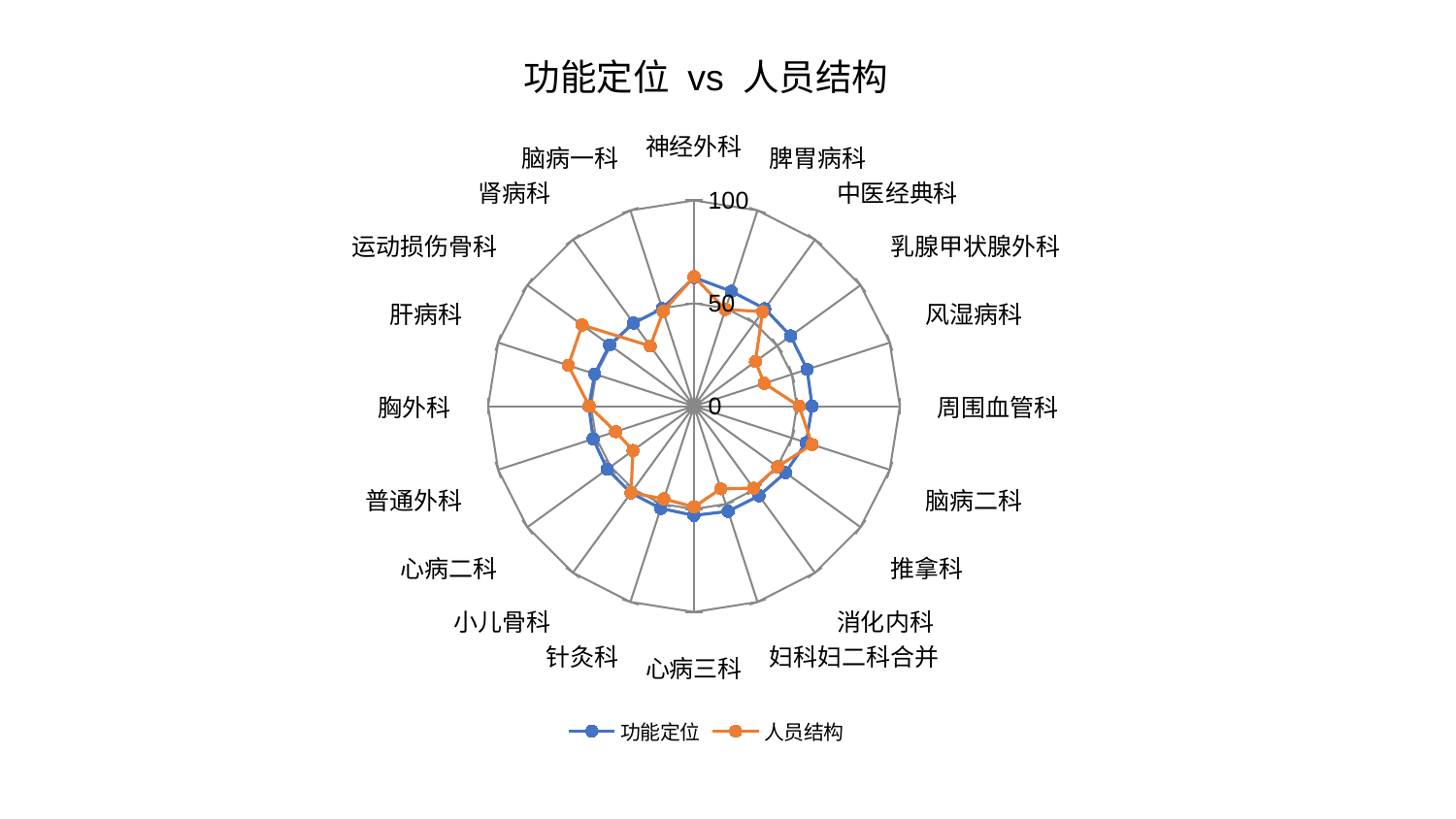

### Chart: 功能定位 vs 人员结构

| Category | 功能定位 | 人员结构 |
|---|---|---|
| 神经外科 | 62.57772276489708 | 63.01182611093675 |
| 脾胃病科 | 58.69327096920498 | 49.45049519206729 |
| 中医经典科 | 58.5491508519914 | 56.776863513622786 |
| 乳腺甲状腺外科 | 58.070266326079356 | 36.91908016141851 |
| 风湿病科 | 57.80582453212272 | 35.93956388420609 |
| 周围血管科 | 57.40592002883682 | 51.10686376930078 |
| 脑病二科 | 57.31710333600228 | 60.3328232792979 |
| 推拿科 | 54.935149137119154 | 50.15332626271793 |
| 消化内科 | 53.79911322119948 | 49.27566694471093 |
| 妇科妇二科合并 | 53.72511820656986 | 42.2166043193697 |
| 心病三科 | 53.063547047839684 | 48.958401602054785 |
| 针灸科 | 52.23736276695188 | 47.38960391361606 |
| 小儿骨科 | 52.11736903645792 | 52.00698184042108 |
| 心病二科 | 52.07191807789394 | 36.628126838369916 |
| 普通外科 | 51.49429289281524 | 40.01760670853727 |
| 胸外科 | 51.05108534980831 | 50.890131992168854 |
| 肝病科 | 50.69287380432345 | 64.14735606821992 |
| 运动损伤骨科 | 50.66095428409486 | 67.11376356019247 |
| 肾病科 | 49.91162975060748 | 36.12203098529335 |
| 脑病一科 | 49.83935105458419 | 48.420793392607656 |
37